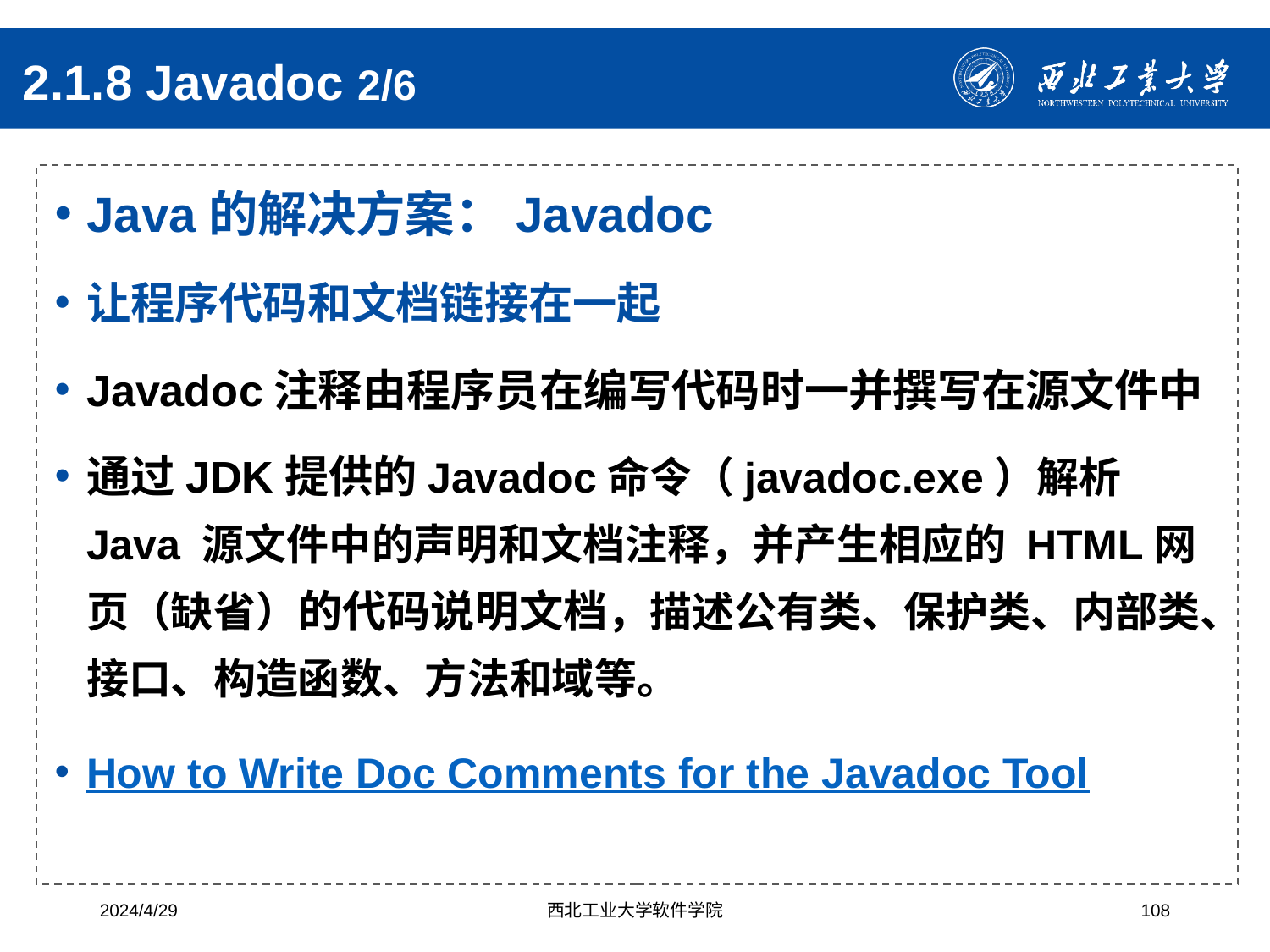

# 2.1.8 Javadoc 2/6
Java的解决方案：Javadoc
让程序代码和文档链接在一起
Javadoc注释由程序员在编写代码时一并撰写在源文件中
通过JDK提供的Javadoc命令（javadoc.exe）解析 Java 源文件中的声明和文档注释，并产生相应的 HTML网页（缺省）的代码说明文档，描述公有类、保护类、内部类、接口、构造函数、方法和域等。
How to Write Doc Comments for the Javadoc Tool
2024/4/29
西北工业大学软件学院
108